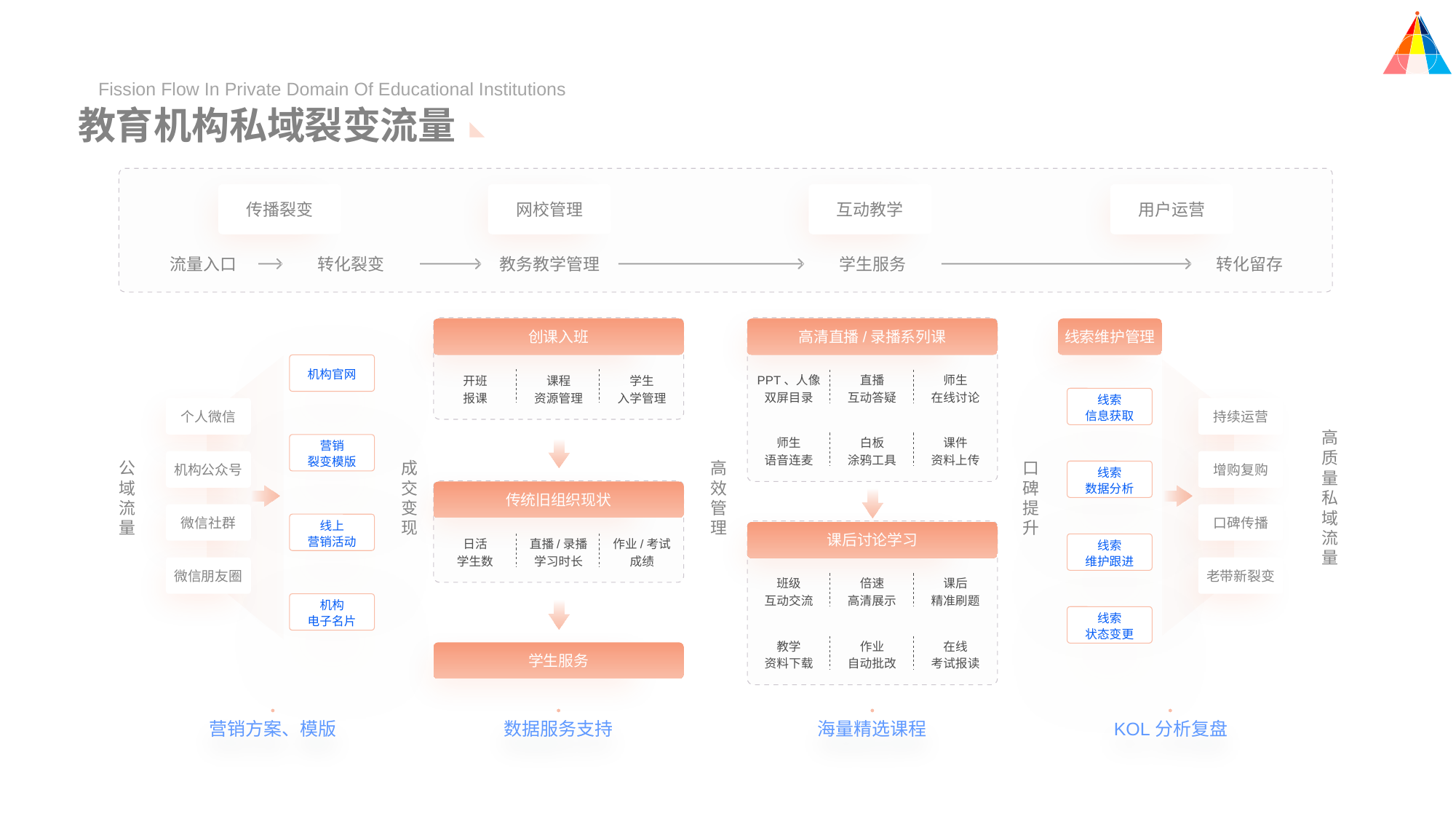

Fission Flow In Private Domain Of Educational Institutions
教育机构私域裂变流量

传播裂变
网校管理
互动教学
用户运营
流量入口
转化裂变
教务教学管理
学生服务
转化留存

创课入班
高清直播/录播系列课
线索维护管理

机构官网

PPT、人像
双屏目录
直播
互动答疑
师生
在线讨论

开班
报课
课程
资源管理
学生
入学管理

线索
信息获取

个人微信
持续运营
高质量私域流量
师生
语音连麦
白板
涂鸦工具
课件
资料上传

营销
裂变模版

公域流量
成交变现
高效管理
口碑提升

机构公众号
增购复购
线索
数据分析

传统旧组织现状

微信社群
口碑传播
线上
营销活动

课后讨论学习
日活
学生数
直播/录播
学习时长
作业/考试
成绩

线索
维护跟进

微信朋友圈
老带新裂变
班级
互动交流
倍速
高清展示
课后
精准刷题

机构
电子名片

线索
状态变更
教学
资料下载
作业
自动批改
在线
考试报读

学生服务

营销方案、模版
数据服务支持
海量精选课程
KOL分析复盘